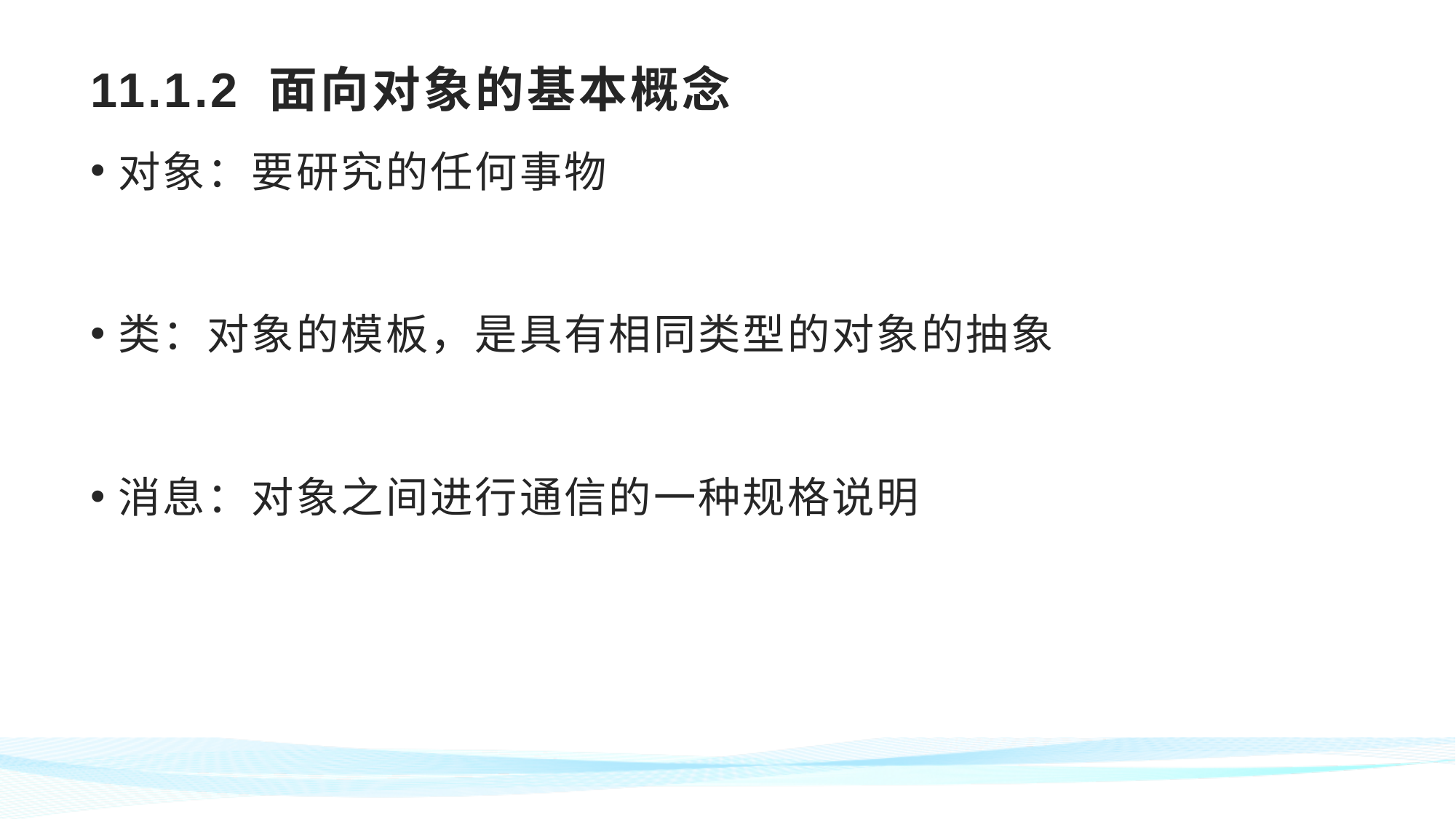

# 11.1.2 面向对象的基本概念
对象：要研究的任何事物

类：对象的模板，是具有相同类型的对象的抽象

消息：对象之间进行通信的一种规格说明